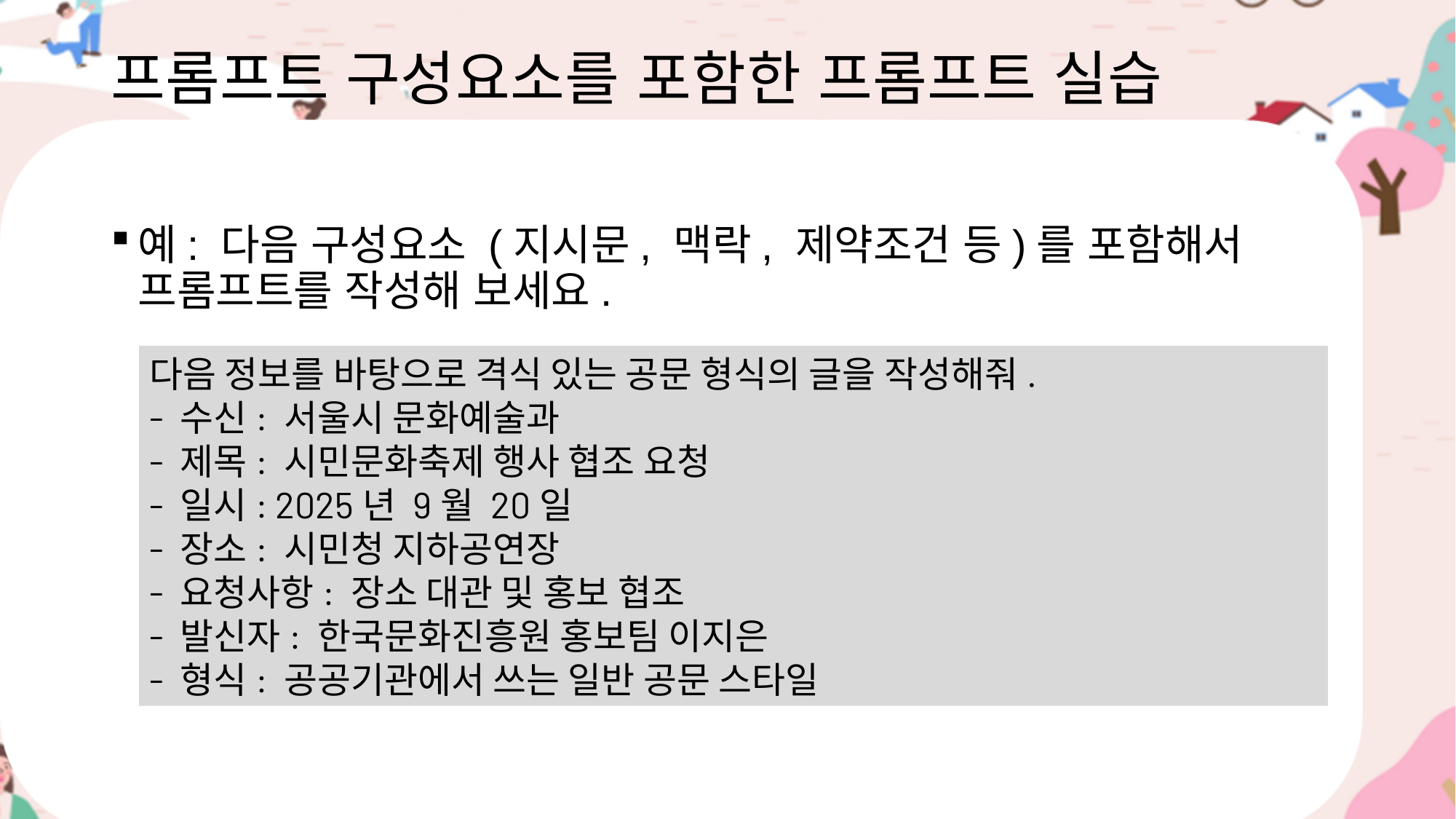

# 프롬프트 구성요소를 포함한 프롬프트 실습
예: 다음 구성요소 (지시문, 맥락, 제약조건 등)를 포함해서 프롬프트를 작성해 보세요.

다음 정보를 바탕으로 격식 있는 공문 형식의 글을 작성해줘.
- 수신: 서울시 문화예술과
- 제목: 시민문화축제 행사 협조 요청
- 일시: 2025년 9월 20일
- 장소: 시민청 지하공연장
- 요청사항: 장소 대관 및 홍보 협조
- 발신자: 한국문화진흥원 홍보팀 이지은
- 형식: 공공기관에서 쓰는 일반 공문 스타일